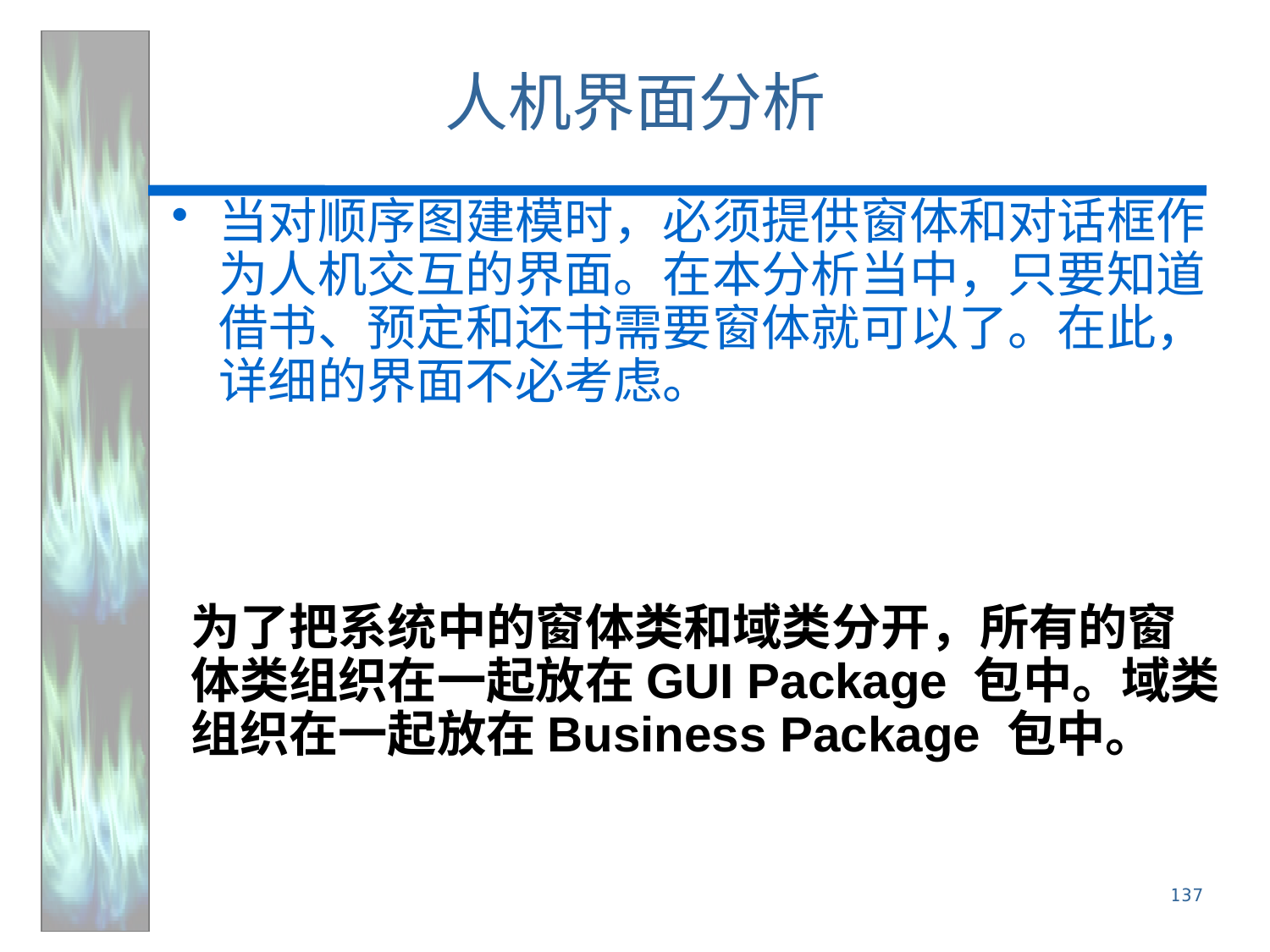

# 人机界面分析
当对顺序图建模时，必须提供窗体和对话框作为人机交互的界面。在本分析当中，只要知道借书、预定和还书需要窗体就可以了。在此，详细的界面不必考虑。
为了把系统中的窗体类和域类分开，所有的窗体类组织在一起放在GUI Package 包中。域类组织在一起放在Business Package 包中。
137